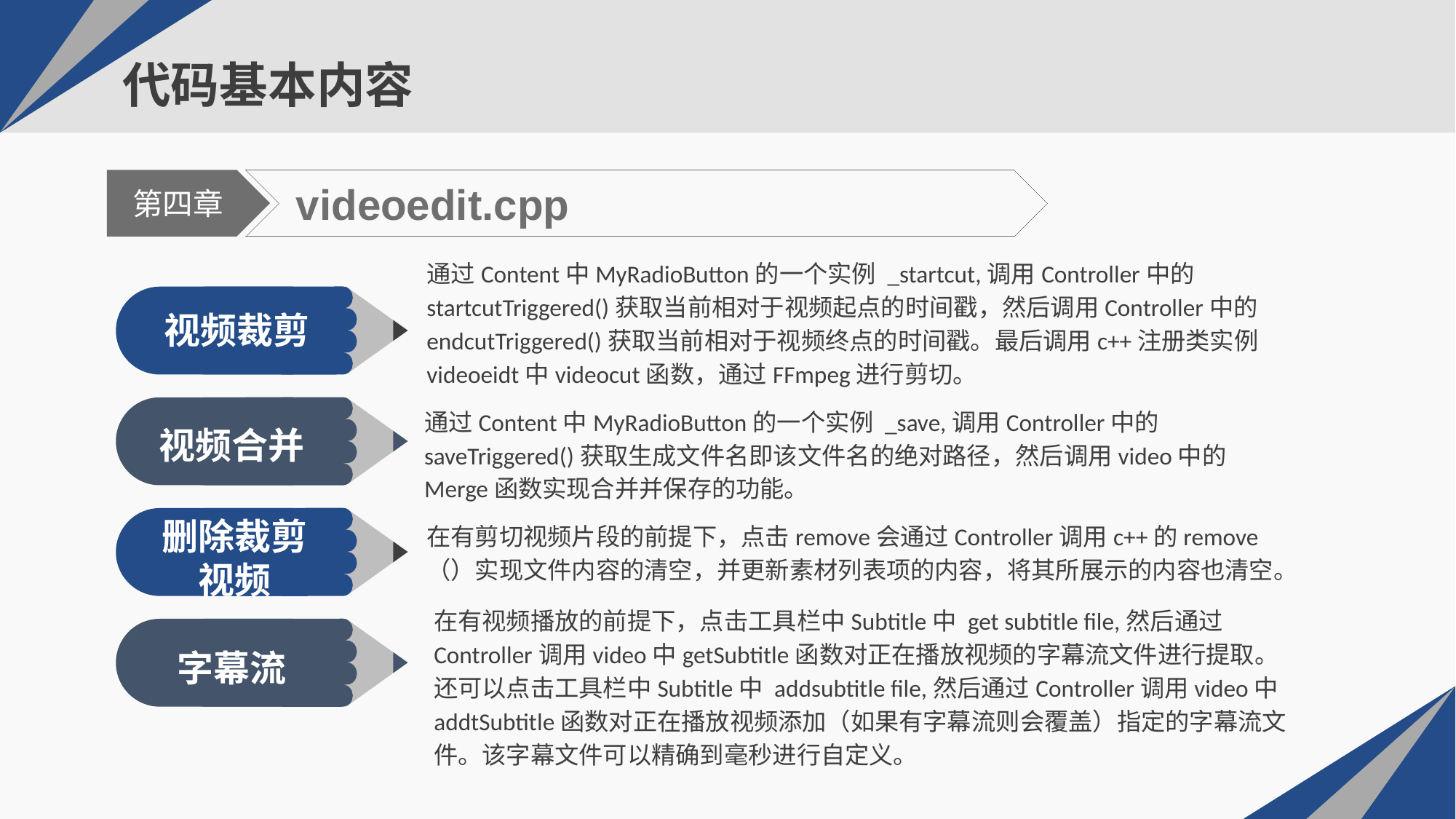

# 代码基本内容
videoedit.cpp
第四章

通过Content中MyRadioButton的一个实例 _startcut,调用Controller中的startcutTriggered()获取当前相对于视频起点的时间戳，然后调用Controller中的endcutTriggered()获取当前相对于视频终点的时间戳。最后调用c++注册类实例videoeidt中videocut函数，通过FFmpeg进行剪切。

视频裁剪
通过Content中MyRadioButton的一个实例 _save,调用Controller中的saveTriggered()获取生成文件名即该文件名的绝对路径，然后调用video中的Merge函数实现合并并保存的功能。

视频合并
在有剪切视频片段的前提下，点击remove会通过Controller调用c++的remove（）实现文件内容的清空，并更新素材列表项的内容，将其所展示的内容也清空。

删除裁剪视频
在有视频播放的前提下，点击工具栏中Subtitle中 get subtitle file,然后通过Controller调用video中getSubtitle函数对正在播放视频的字幕流文件进行提取。还可以点击工具栏中Subtitle中 addsubtitle file,然后通过Controller调用video中addtSubtitle函数对正在播放视频添加（如果有字幕流则会覆盖）指定的字幕流文件。该字幕文件可以精确到毫秒进行自定义。
字幕流